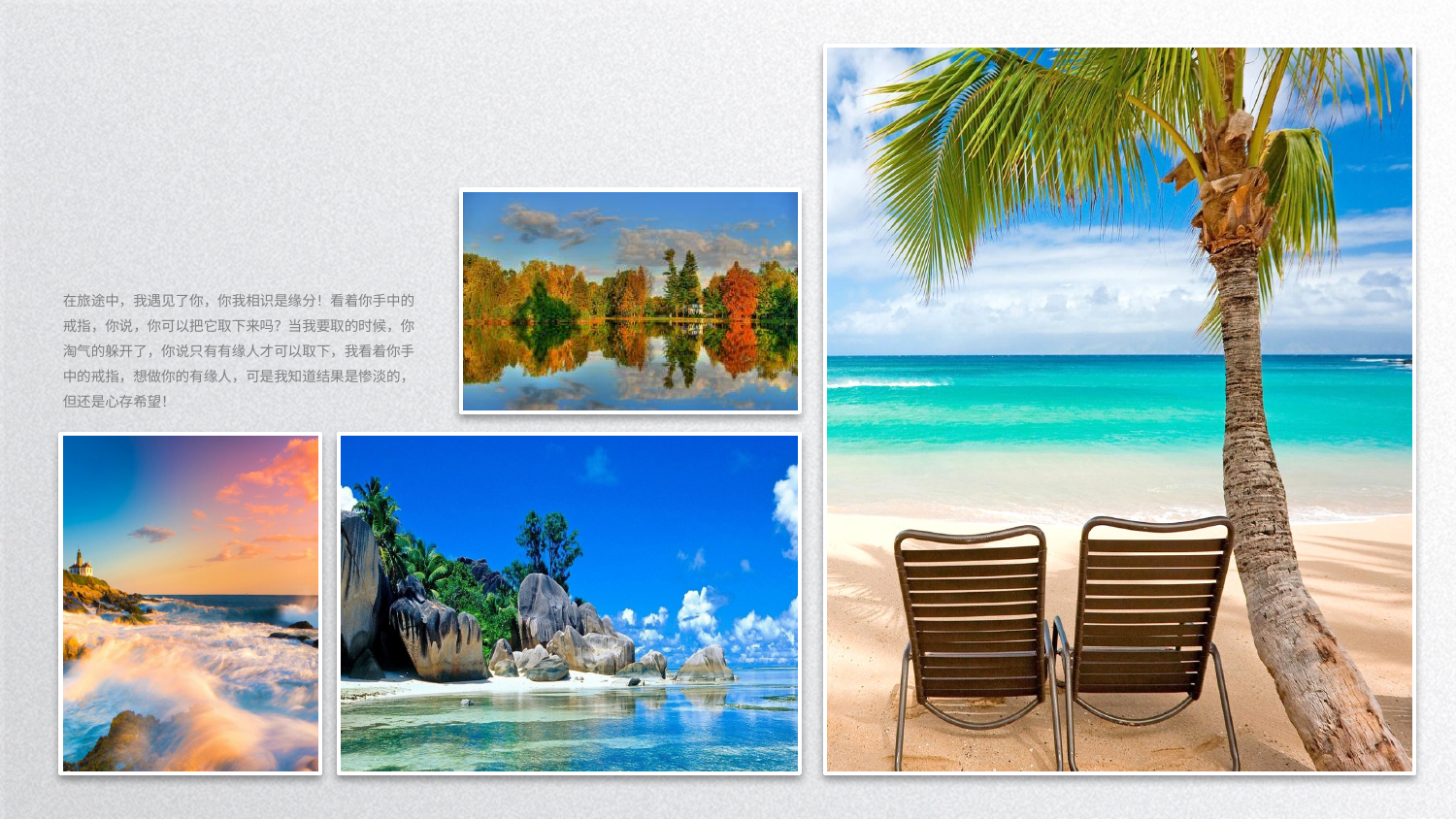

在旅途中，我遇见了你，你我相识是缘分！看着你手中的戒指，你说，你可以把它取下来吗？当我要取的时候，你淘气的躲开了，你说只有有缘人才可以取下，我看着你手中的戒指，想做你的有缘人，可是我知道结果是惨淡的，但还是心存希望！